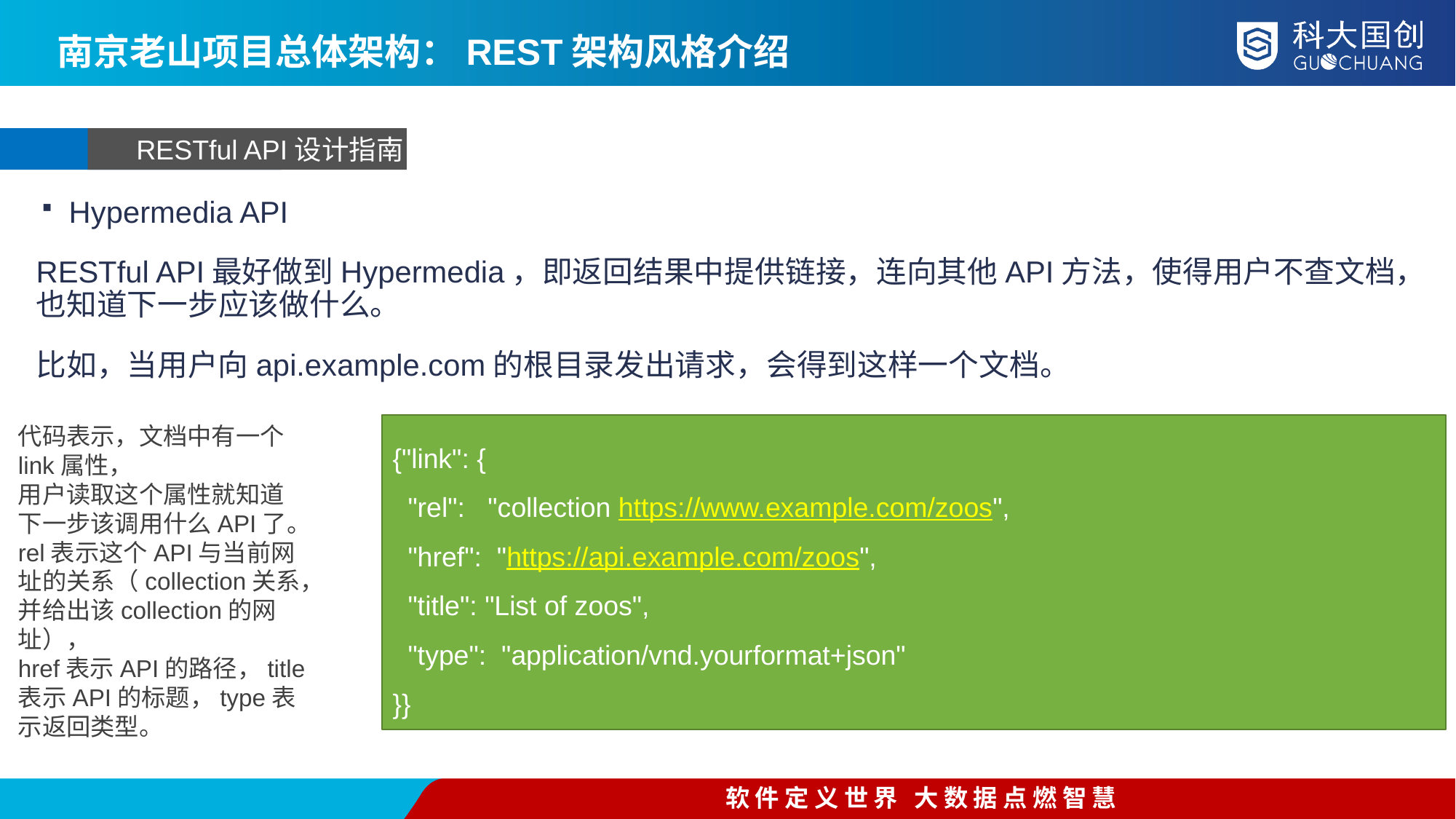

南京老山项目总体架构：REST架构风格介绍
RESTful API设计指南

Hypermedia API
RESTful API最好做到Hypermedia，即返回结果中提供链接，连向其他API方法，使得用户不查文档，也知道下一步应该做什么。
比如，当用户向api.example.com的根目录发出请求，会得到这样一个文档。

{"link": {
  "rel":   "collection https://www.example.com/zoos",
  "href":  "https://api.example.com/zoos",
  "title": "List of zoos",
  "type":  "application/vnd.yourformat+json"
}}
代码表示，文档中有一个link属性，
用户读取这个属性就知道下一步该调用什么API了。
rel表示这个API与当前网址的关系（collection关系，
并给出该collection的网址），
href表示API的路径，title表示API的标题，type表示返回类型。